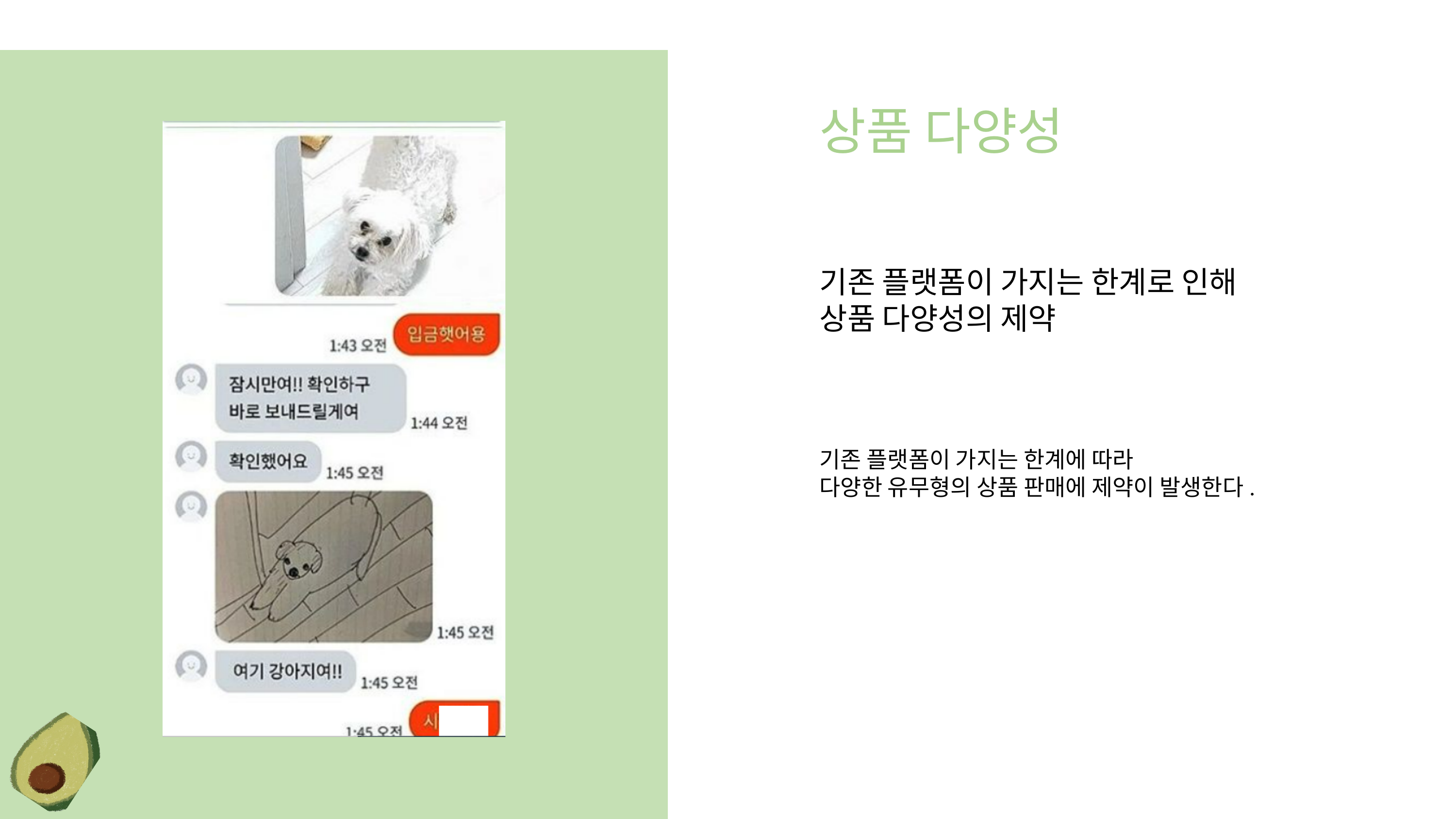

상품 다양성

기존 플랫폼이 가지는 한계로 인해
상품 다양성의 제약
기존 플랫폼이 가지는 한계에 따라
다양한 유무형의 상품 판매에 제약이 발생한다.